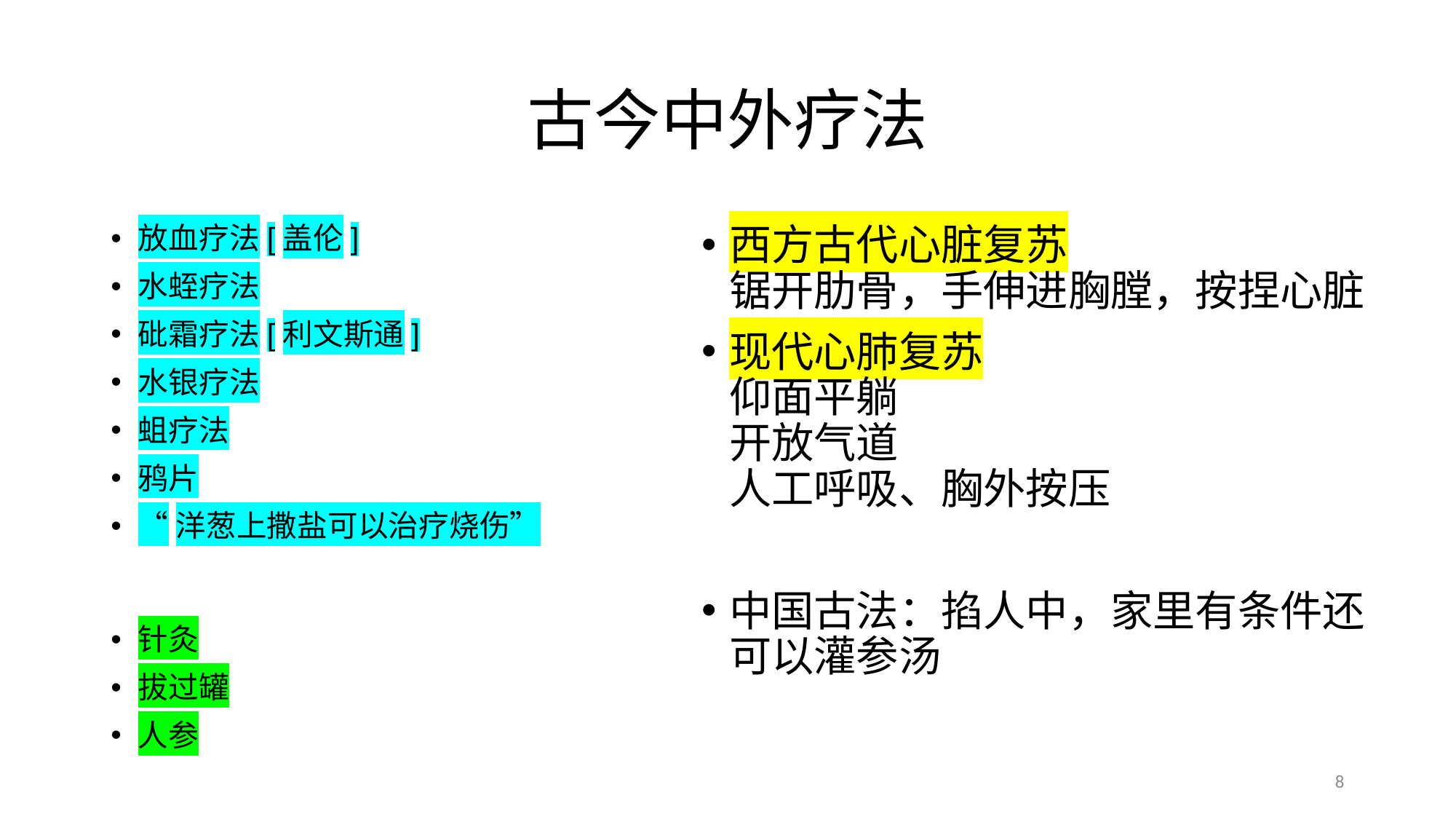

# 古今中外疗法
放血疗法[盖伦]
水蛭疗法
砒霜疗法[利文斯通]
水银疗法
蛆疗法
鸦片
“洋葱上撒盐可以治疗烧伤”
针灸
拔过罐
人参
西方古代心脏复苏
锯开肋骨，手伸进胸膛，按捏心脏
现代心肺复苏
仰面平躺
开放气道
人工呼吸、胸外按压

中国古法：掐人中，家里有条件还可以灌参汤
8